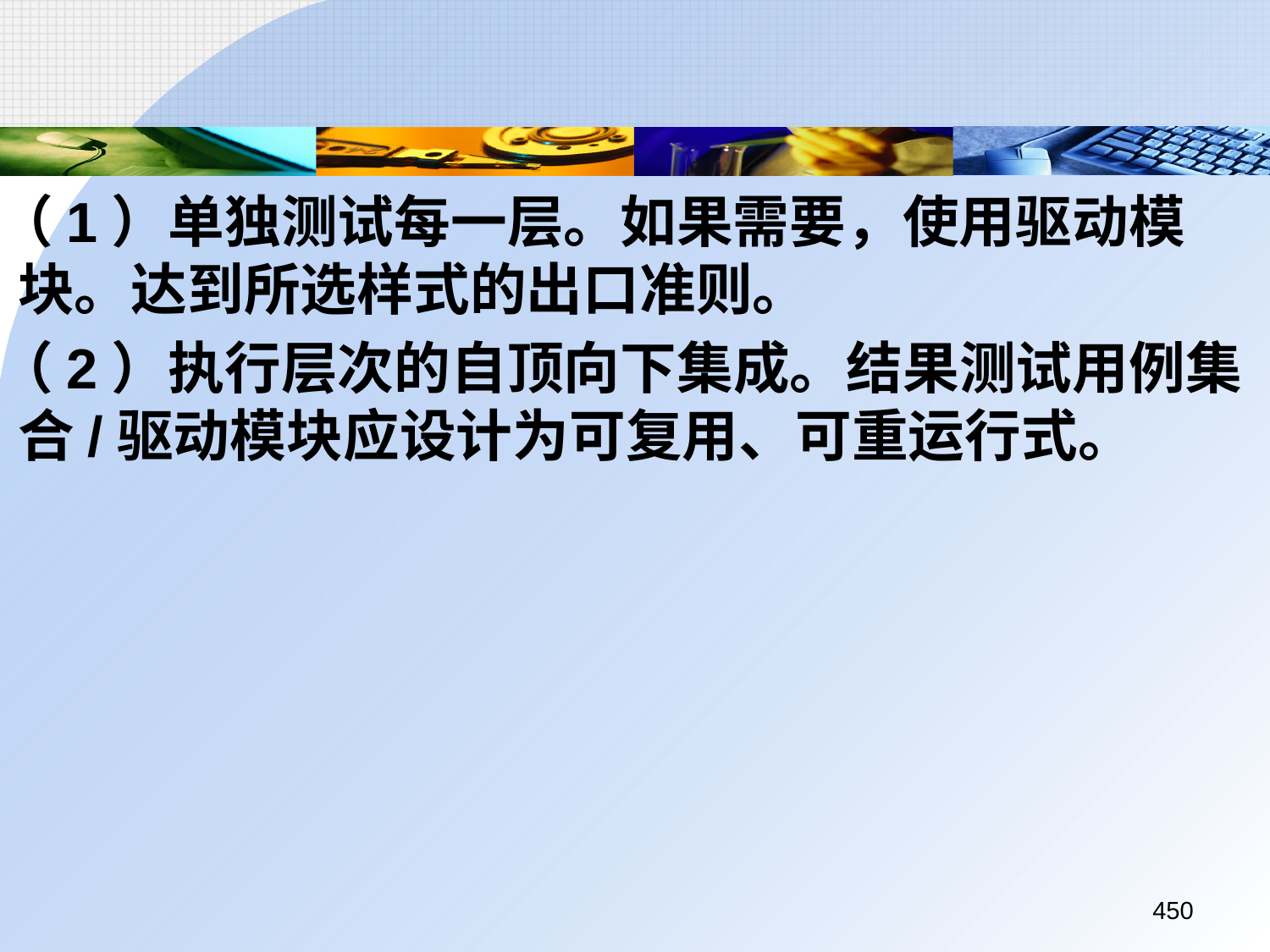

（1）单独测试每一层。如果需要，使用驱动模块。达到所选样式的出口准则。
 （2）执行层次的自顶向下集成。结果测试用例集合/驱动模块应设计为可复用、可重运行式。
450